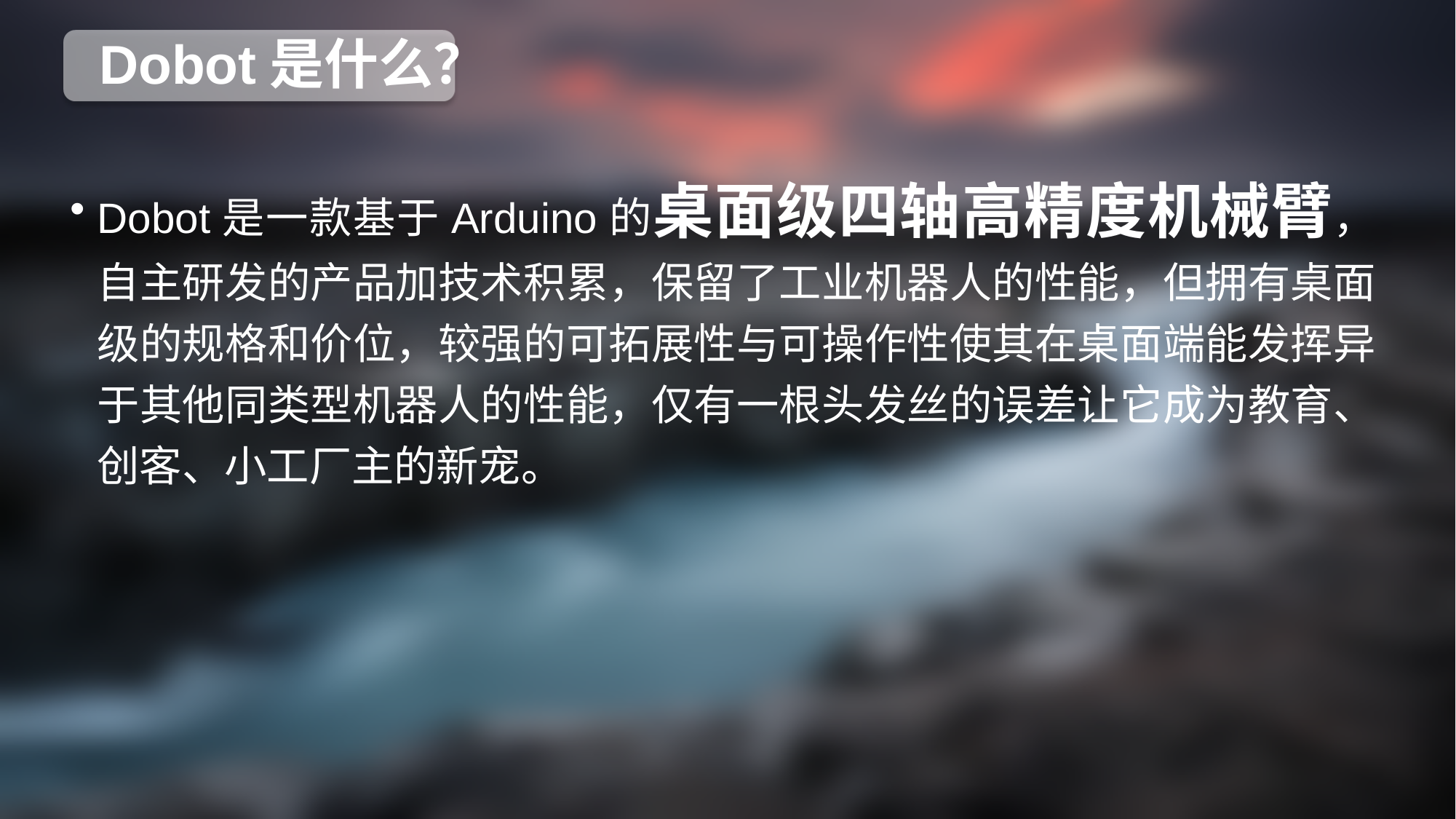

# Dobot是什么？
Dobot是一款基于Arduino的桌面级四轴高精度机械臂，自主研发的产品加技术积累，保留了工业机器人的性能，但拥有桌面级的规格和价位，较强的可拓展性与可操作性使其在桌面端能发挥异于其他同类型机器人的性能，仅有一根头发丝的误差让它成为教育、创客、小工厂主的新宠。